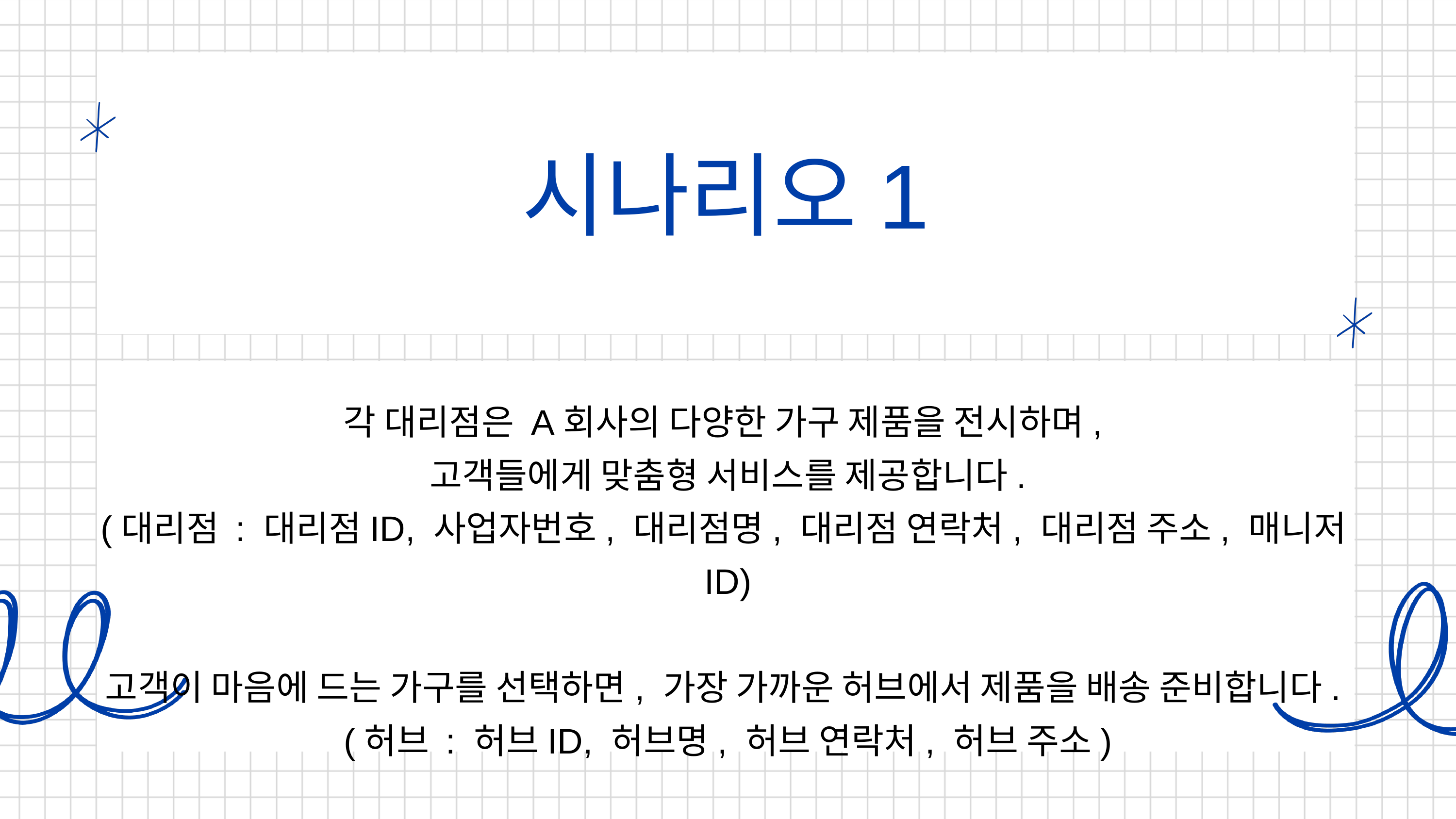

시나리오1

각 대리점은 A회사의 다양한 가구 제품을 전시하며,
고객들에게 맞춤형 서비스를 제공합니다.
(대리점 : 대리점ID, 사업자번호, 대리점명, 대리점 연락처, 대리점 주소, 매니저ID)

고객이 마음에 드는 가구를 선택하면, 가장 가까운 허브에서 제품을 배송 준비합니다.
(허브 : 허브ID, 허브명, 허브 연락처, 허브 주소)